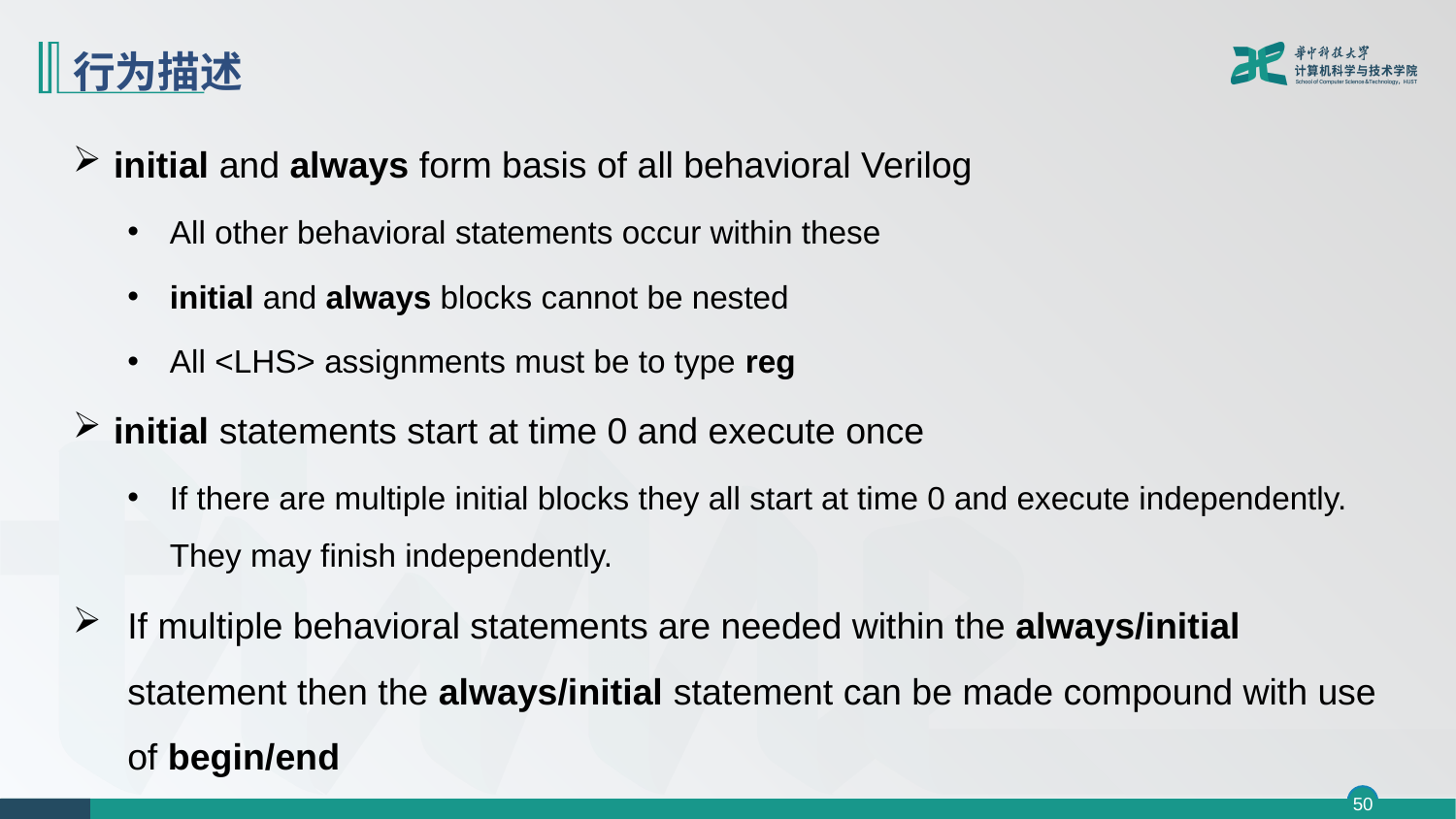

# 行为描述
initial and always form basis of all behavioral Verilog
All other behavioral statements occur within these
initial and always blocks cannot be nested
All <LHS> assignments must be to type reg
initial statements start at time 0 and execute once
If there are multiple initial blocks they all start at time 0 and execute independently.  They may finish independently.
If multiple behavioral statements are needed within the always/initial statement then the always/initial statement can be made compound with use of begin/end